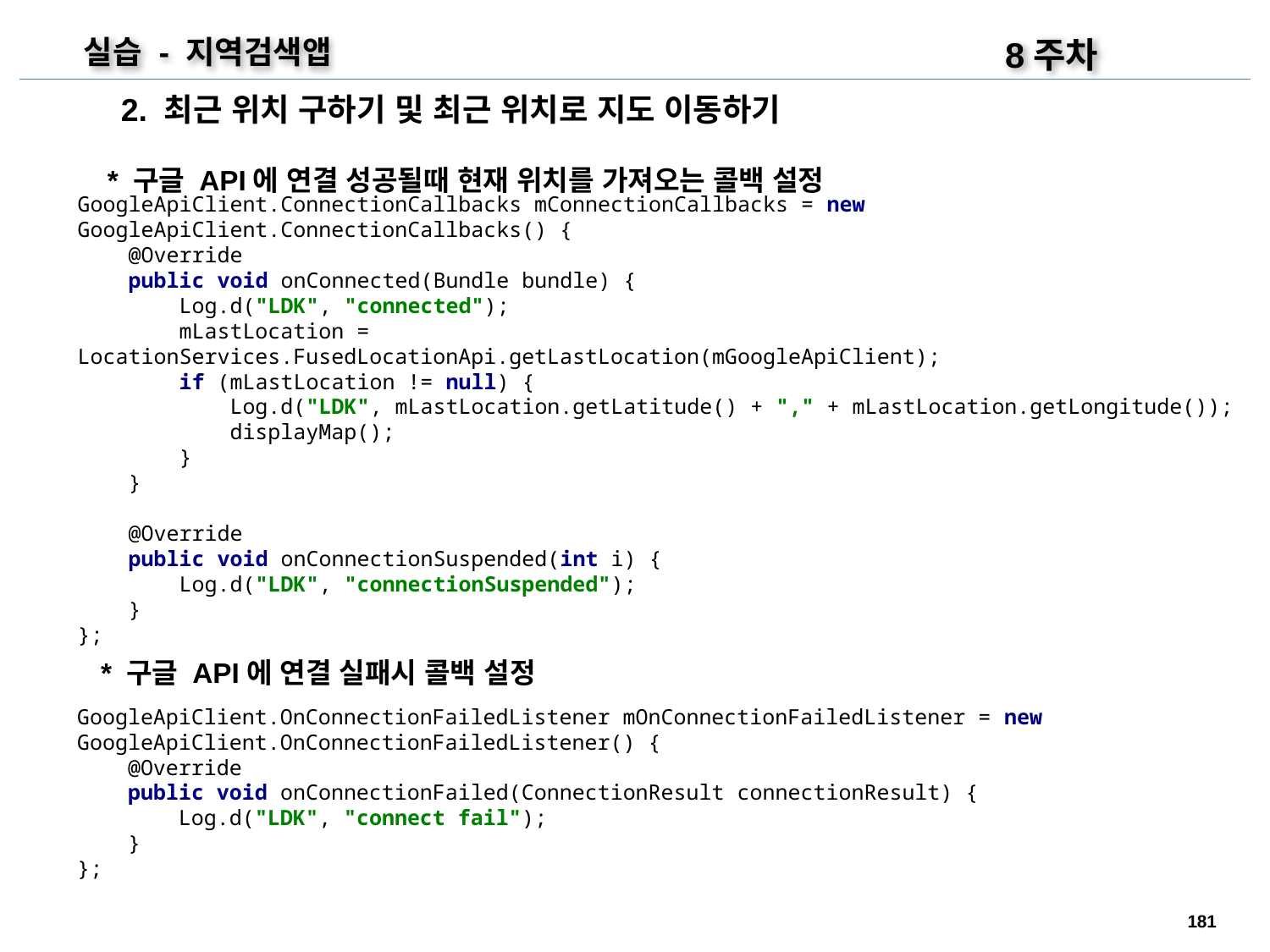

8주차
실습 - 지역검색앱
2. 최근 위치 구하기 및 최근 위치로 지도 이동하기
* 구글 API에 연결 성공될때 현재 위치를 가져오는 콜백 설정
GoogleApiClient.ConnectionCallbacks mConnectionCallbacks = new GoogleApiClient.ConnectionCallbacks() {
    @Override
    public void onConnected(Bundle bundle) {
        Log.d("LDK", "connected");
        mLastLocation = LocationServices.FusedLocationApi.getLastLocation(mGoogleApiClient);
        if (mLastLocation != null) {
            Log.d("LDK", mLastLocation.getLatitude() + "," + mLastLocation.getLongitude());
            displayMap();
        }
    }
    @Override
    public void onConnectionSuspended(int i) {
        Log.d("LDK", "connectionSuspended");
    }
};
* 구글 API에 연결 실패시 콜백 설정
GoogleApiClient.OnConnectionFailedListener mOnConnectionFailedListener = new GoogleApiClient.OnConnectionFailedListener() {
    @Override
    public void onConnectionFailed(ConnectionResult connectionResult) {
        Log.d("LDK", "connect fail");
    }
};